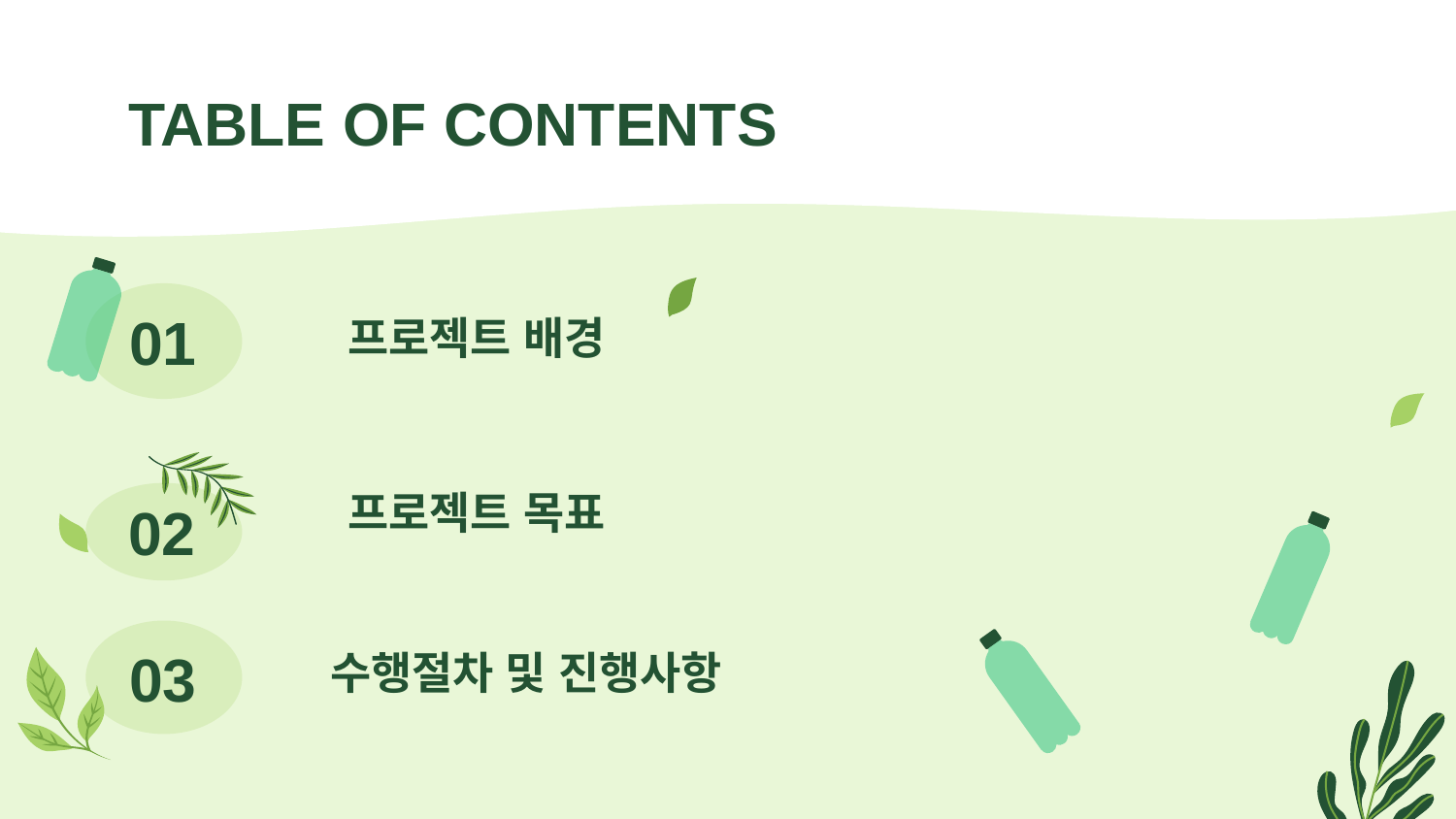

# TABLE OF CONTENTS

01
프로젝트 배경

02

프로젝트 목표

03
수행절차 및 진행사항